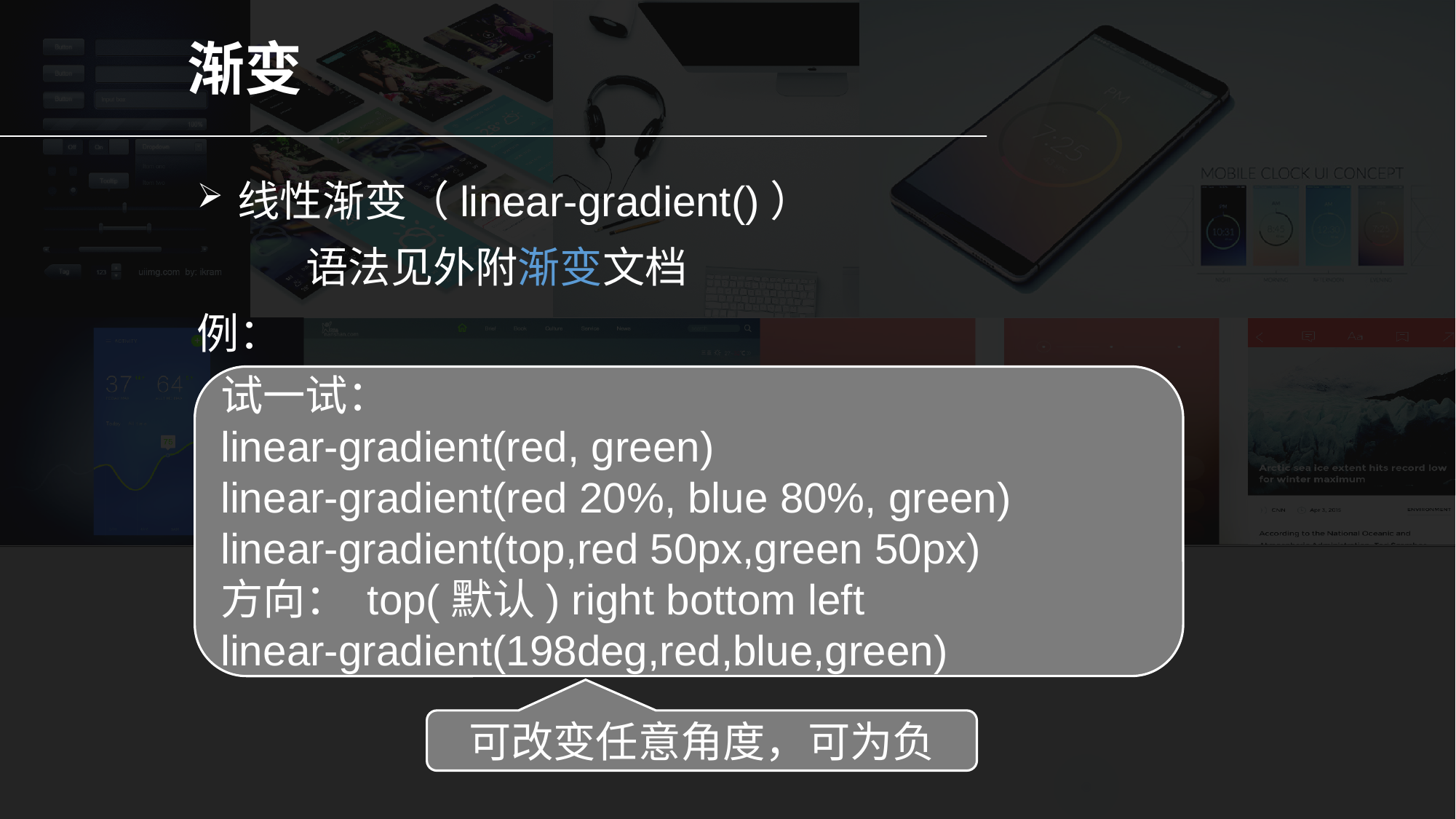

渐变
线性渐变（linear-gradient()）
	语法见外附渐变文档
例：
试一试：
linear-gradient(red, green)
linear-gradient(red 20%, blue 80%, green)
linear-gradient(top,red 50px,green 50px)
方向： top(默认) right bottom left
linear-gradient(198deg,red,blue,green)
可改变任意角度，可为负